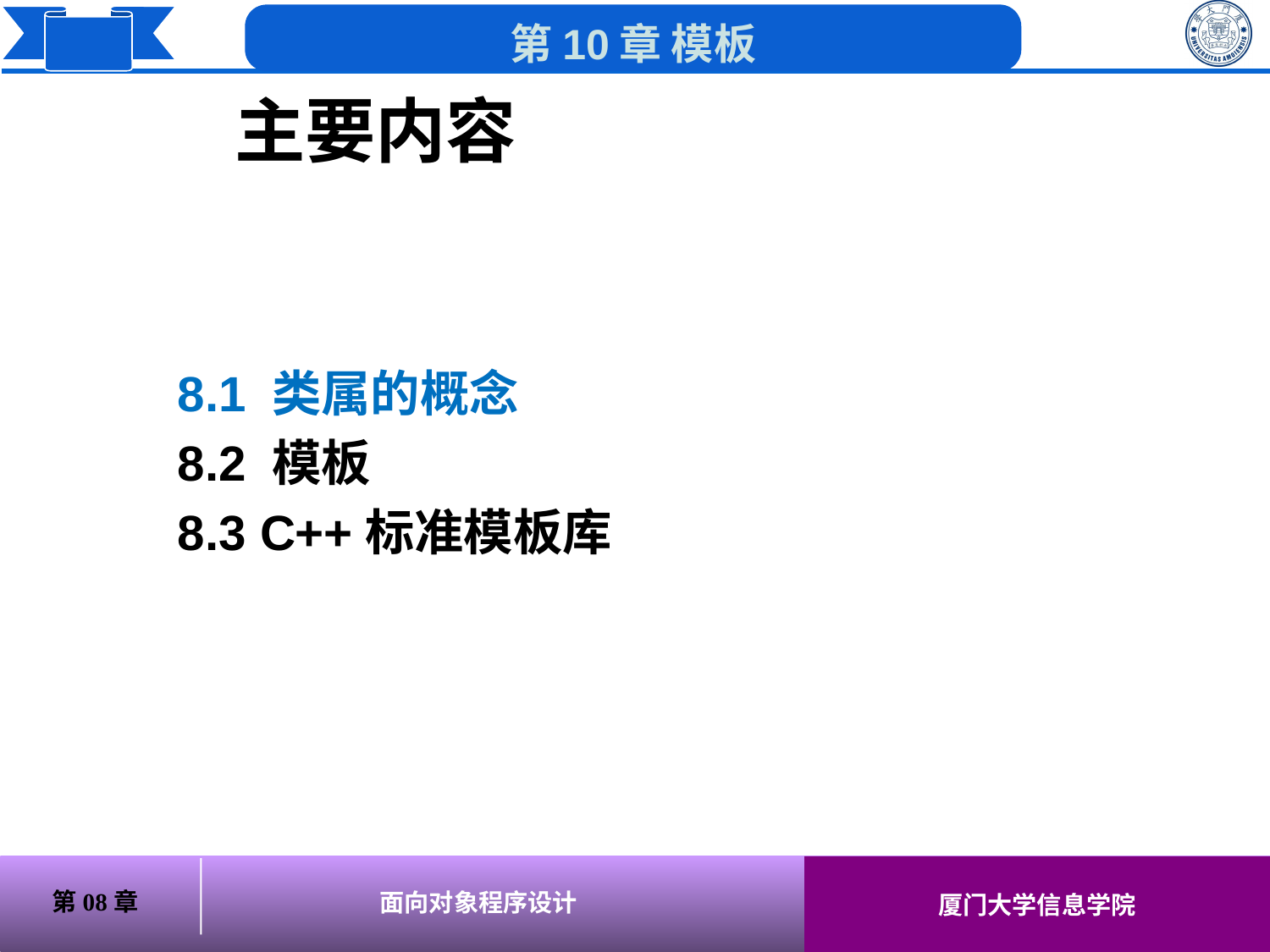

# 主要内容
8.1 类属的概念
8.2 模板
8.3 C++标准模板库
2